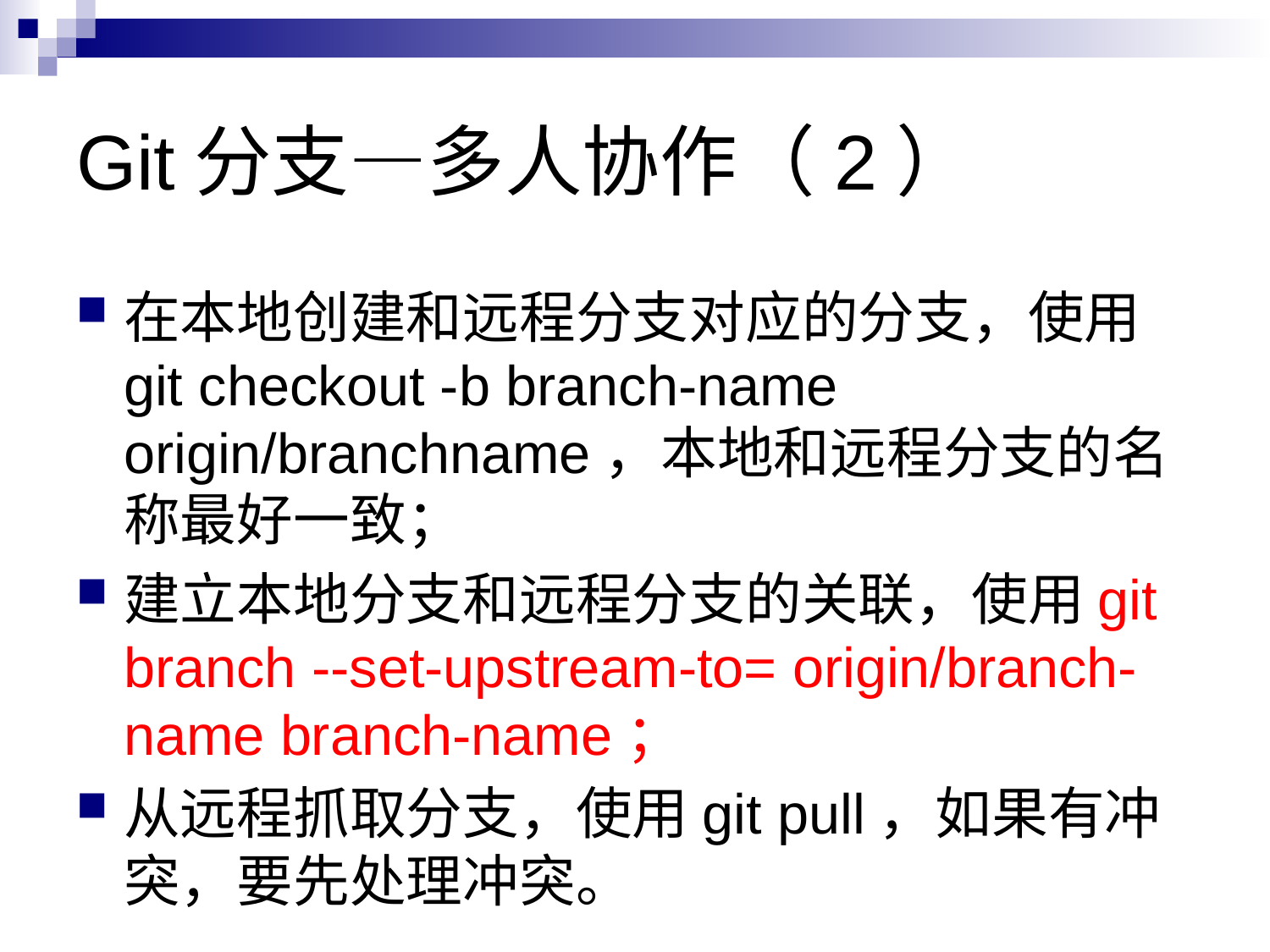

# Git分支—多人协作（2）
在本地创建和远程分支对应的分支，使用git checkout -b branch-name origin/branchname，本地和远程分支的名称最好一致；
建立本地分支和远程分支的关联，使⽤git branch --set-upstream-to= origin/branch-name branch-name；
从远程抓取分支，使用git pull，如果有冲突，要先处理冲突。